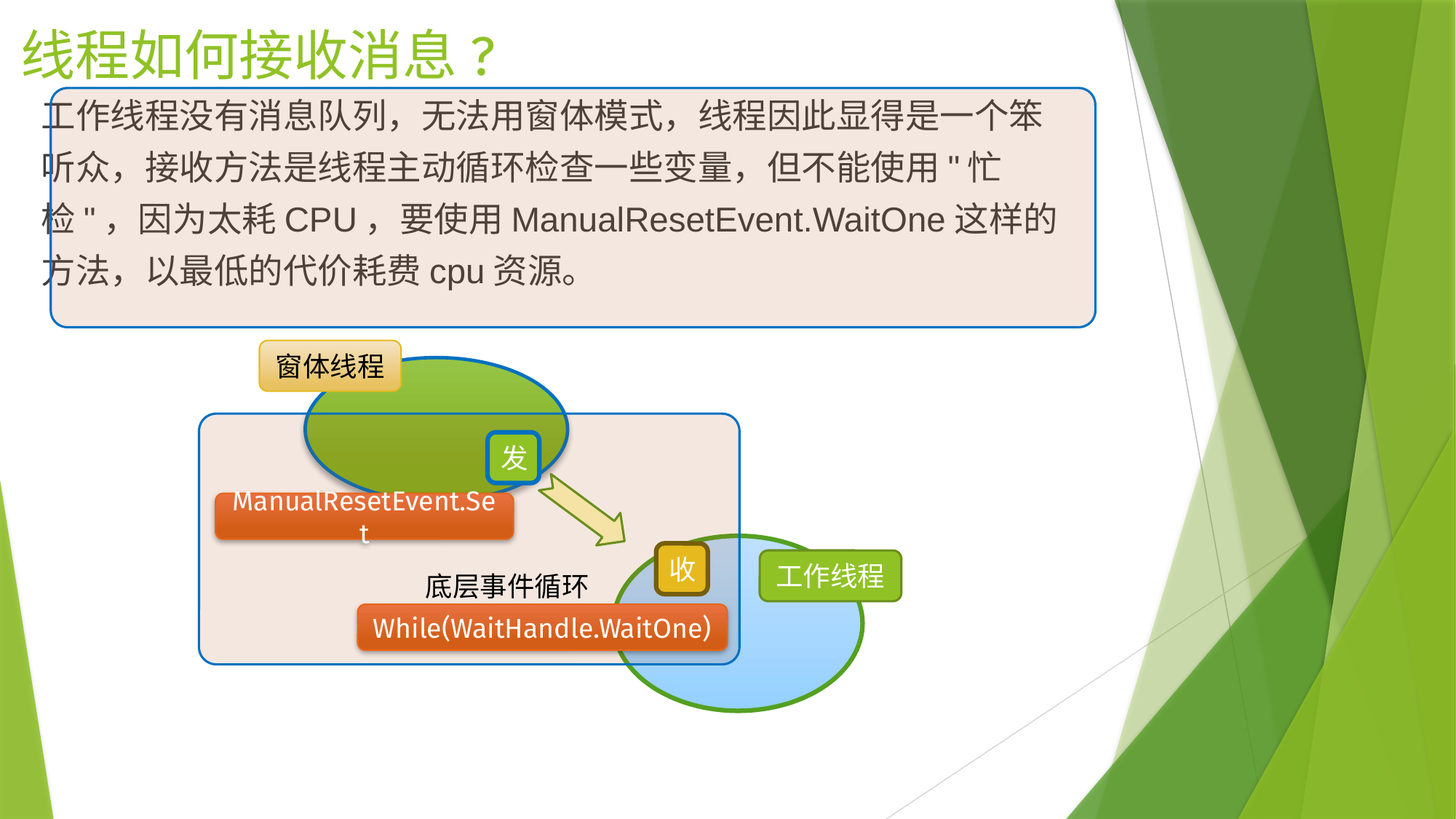

# 线程如何接收消息?
工作线程没有消息队列，无法用窗体模式，线程因此显得是一个笨听众，接收方法是线程主动循环检查一些变量，但不能使用"忙检"，因为太耗CPU，要使用ManualResetEvent.WaitOne这样的方法，以最低的代价耗费cpu资源。

窗体线程

发

ManualResetEvent.Set

收
工作线程
底层事件循环
While(WaitHandle.WaitOne)